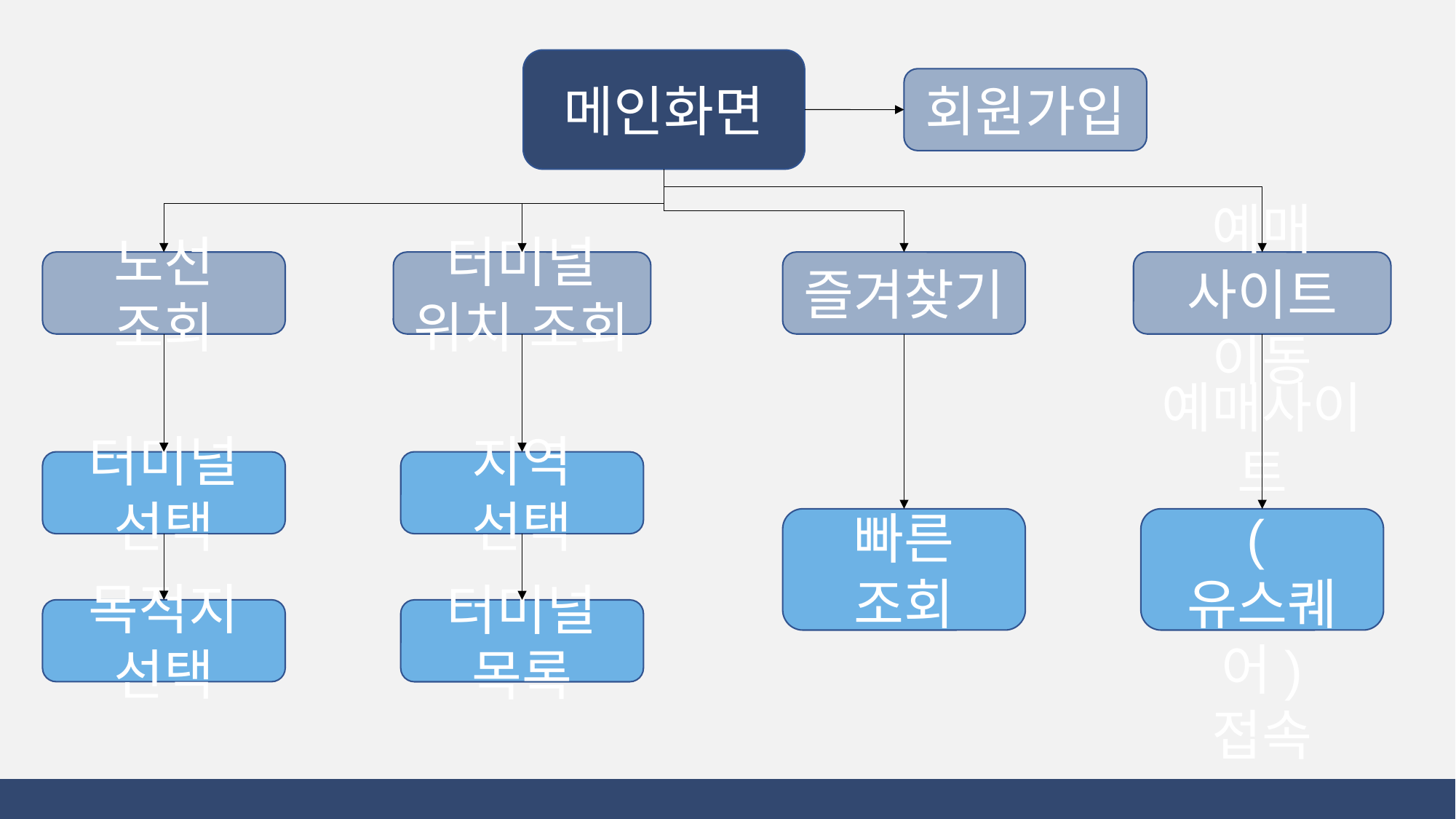

메인화면
회원가입
노선 조회
터미널 위치 조회
즐겨찾기
예매 사이트 이동
터미널 선택
지역 선택
빠른 조회
예매사이트
(유스퀘어) 접속
목적지 선택
터미널 목록